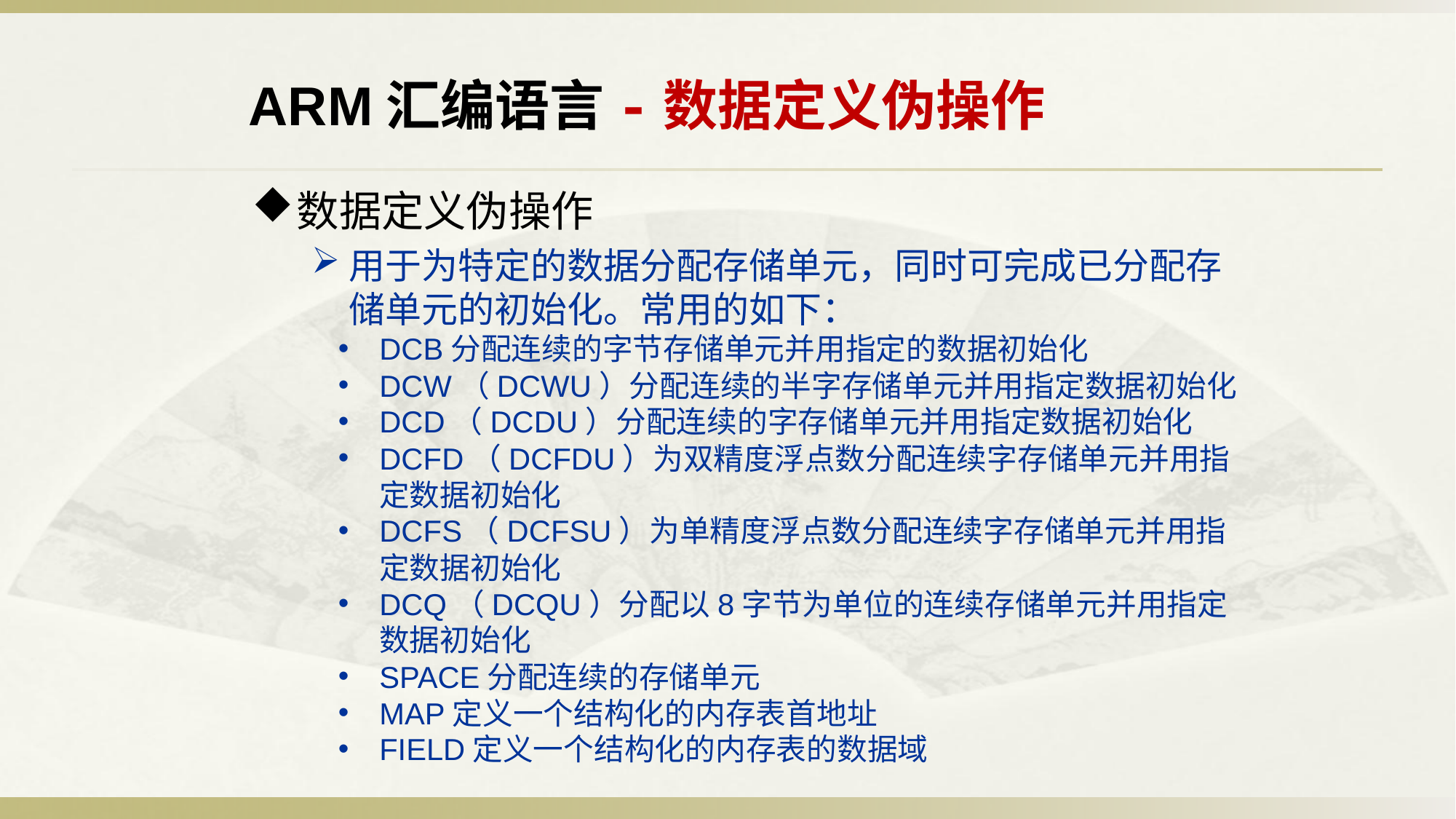

ARM汇编语言-数据定义伪操作
数据定义伪操作
用于为特定的数据分配存储单元，同时可完成已分配存储单元的初始化。常用的如下：
DCB分配连续的字节存储单元并用指定的数据初始化
DCW（DCWU）分配连续的半字存储单元并用指定数据初始化
DCD（DCDU）分配连续的字存储单元并用指定数据初始化
DCFD（DCFDU）为双精度浮点数分配连续字存储单元并用指定数据初始化
DCFS（DCFSU）为单精度浮点数分配连续字存储单元并用指定数据初始化
DCQ（DCQU）分配以8字节为单位的连续存储单元并用指定数据初始化
SPACE分配连续的存储单元
MAP定义一个结构化的内存表首地址
FIELD定义一个结构化的内存表的数据域